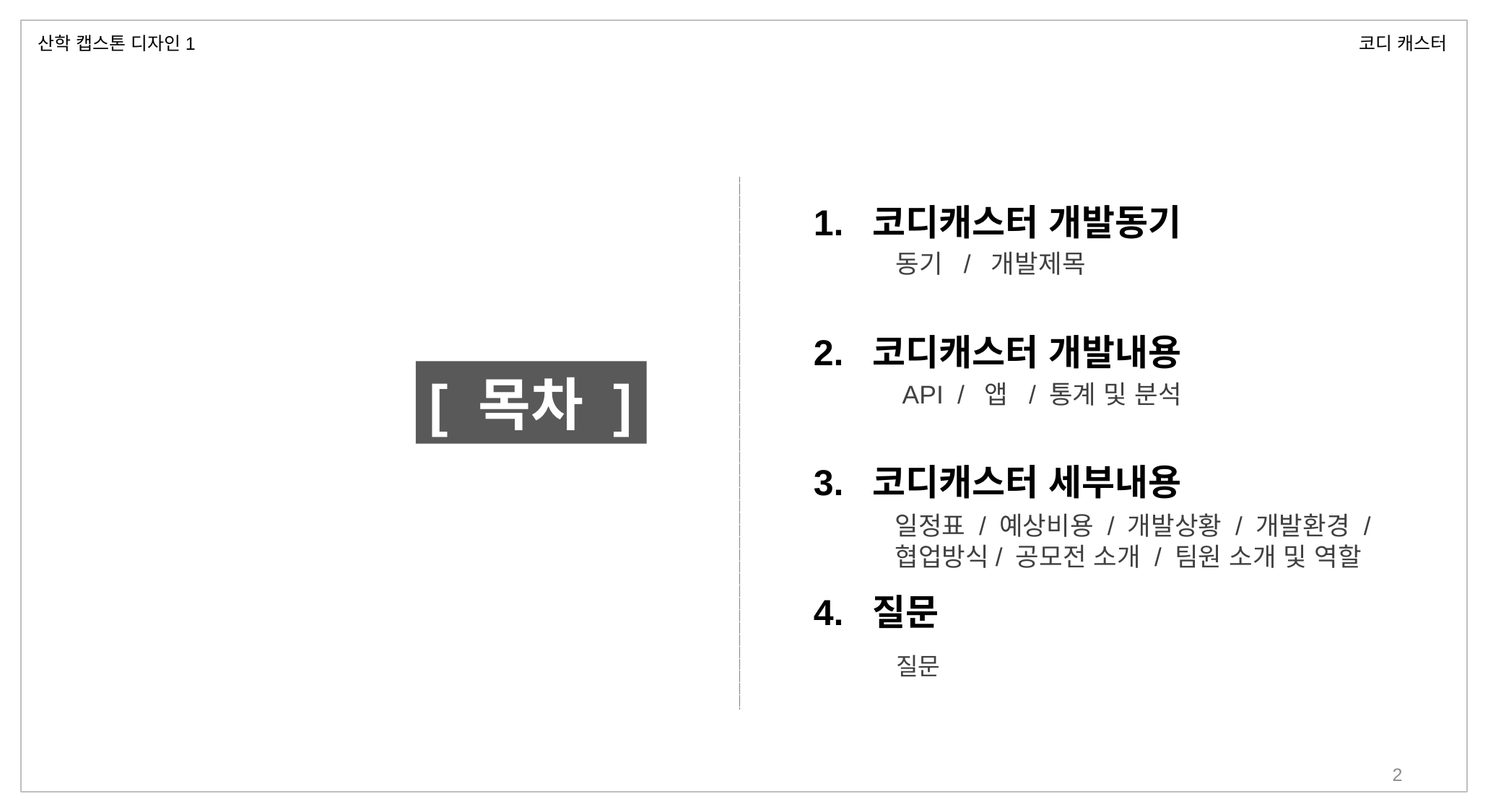

산학 캡스톤 디자인1
코디 캐스터
1.  코디캐스터 개발동기

2.  코디캐스터 개발내용

3.  코디캐스터 세부내용

4.  질문

동기  /  개발제목
API  /  앱  / 통계 및 분석
일정표 / 예상비용 / 개발상황 / 개발환경 / 협업방식/ 공모전 소개 / 팀원 소개 및 역할
질문
[ 목차 ]
2